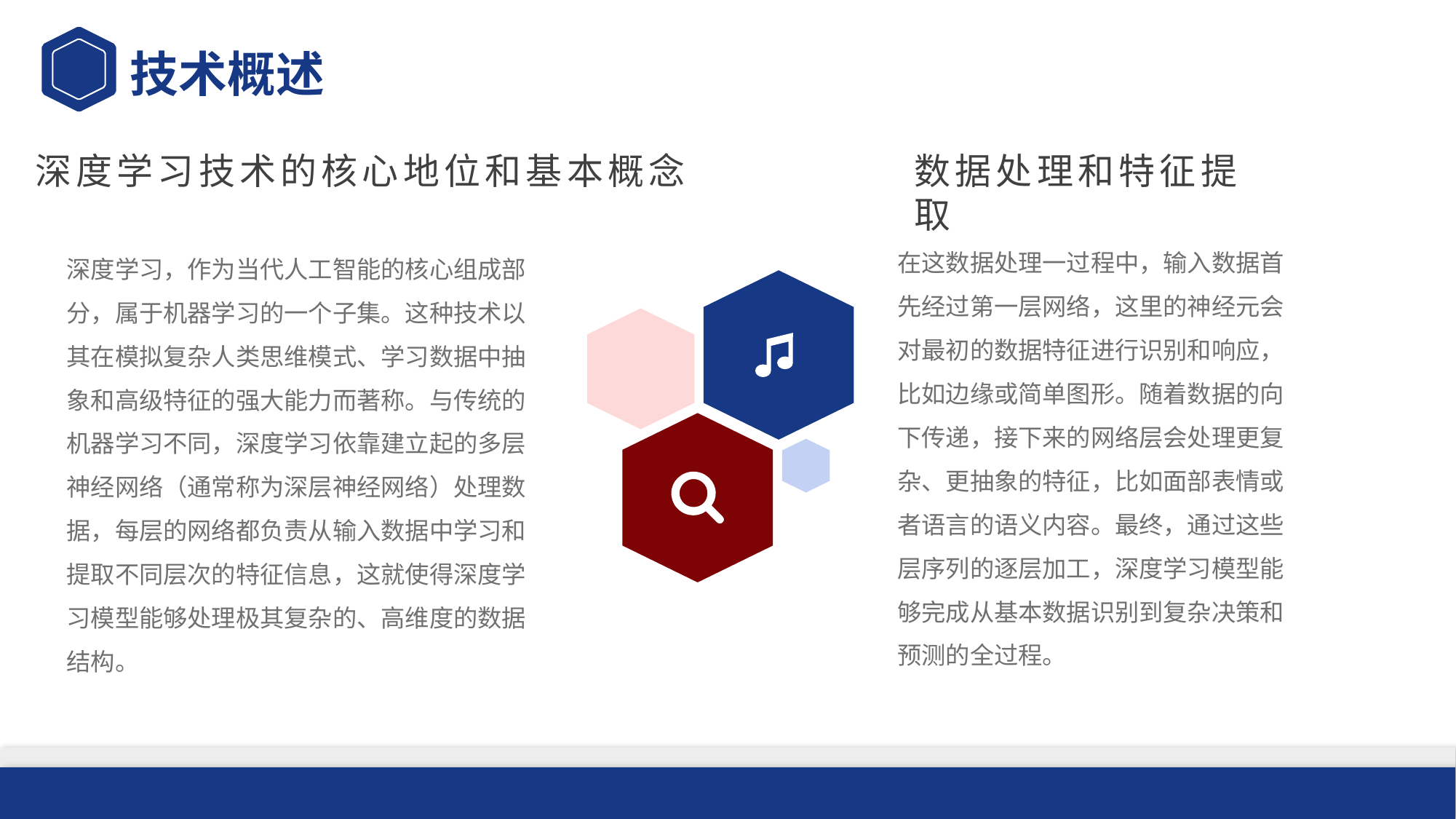

技术概述
数据处理和特征提取
深度学习技术的核心地位和基本概念
在这数据处理一过程中，输入数据首先经过第一层网络，这里的神经元会对最初的数据特征进行识别和响应，比如边缘或简单图形。随着数据的向下传递，接下来的网络层会处理更复杂、更抽象的特征，比如面部表情或者语言的语义内容。最终，通过这些层序列的逐层加工，深度学习模型能够完成从基本数据识别到复杂决策和预测的全过程。
深度学习，作为当代人工智能的核心组成部分，属于机器学习的一个子集。这种技术以其在模拟复杂人类思维模式、学习数据中抽象和高级特征的强大能力而著称。与传统的机器学习不同，深度学习依靠建立起的多层神经网络（通常称为深层神经网络）处理数据，每层的网络都负责从输入数据中学习和提取不同层次的特征信息，这就使得深度学习模型能够处理极其复杂的、高维度的数据结构。